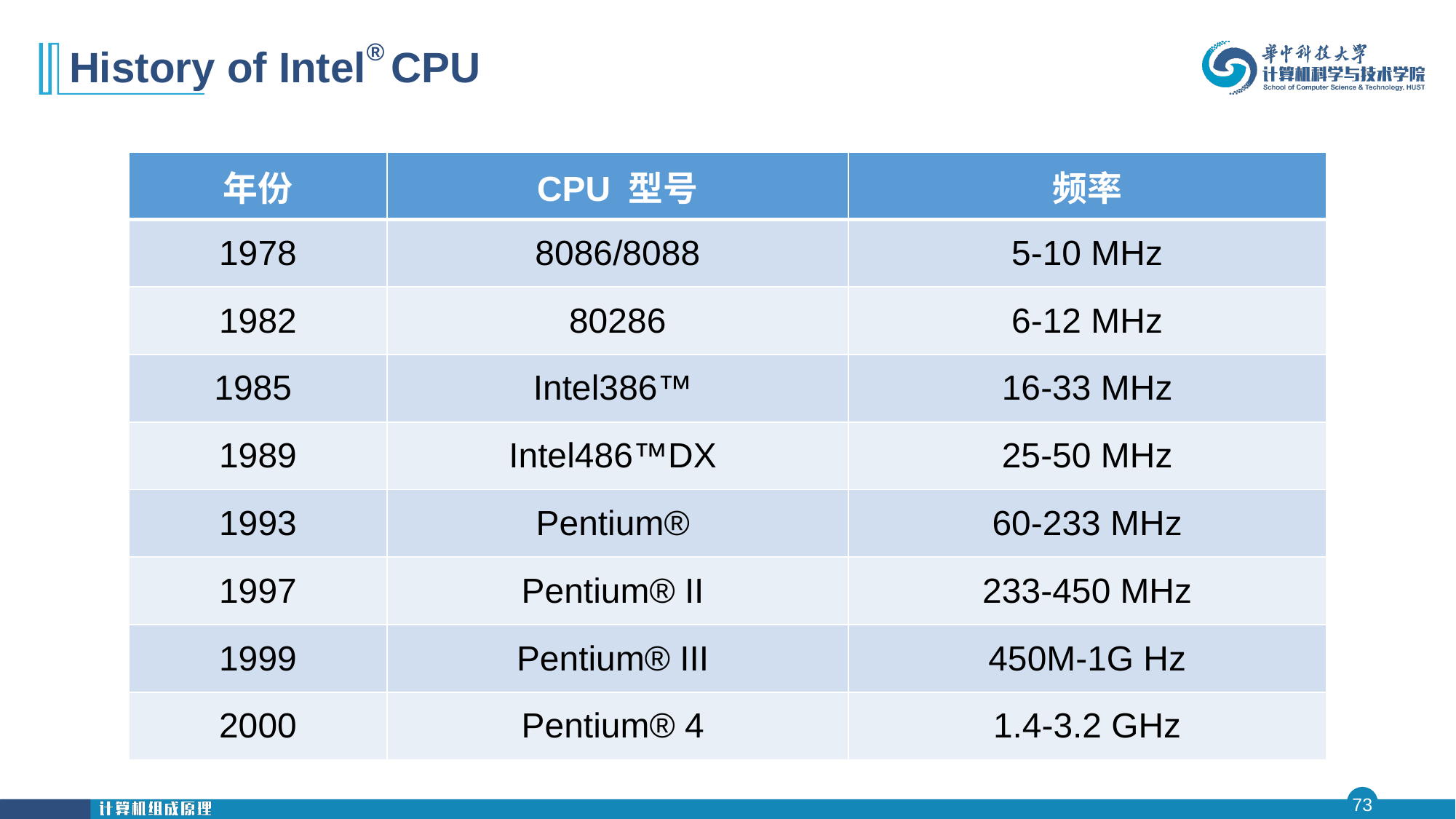

# History of Intel® CPU
| 年份 | CPU 型号 | 频率 |
| --- | --- | --- |
| 1978 | 8086/8088 | 5-10 MHz |
| 1982 | 80286 | 6-12 MHz |
| 1985 | Intel386™ | 16-33 MHz |
| 1989 | Intel486™DX | 25-50 MHz |
| 1993 | Pentium® | 60-233 MHz |
| 1997 | Pentium® II | 233-450 MHz |
| 1999 | Pentium® III | 450M-1G Hz |
| 2000 | Pentium® 4 | 1.4-3.2 GHz |